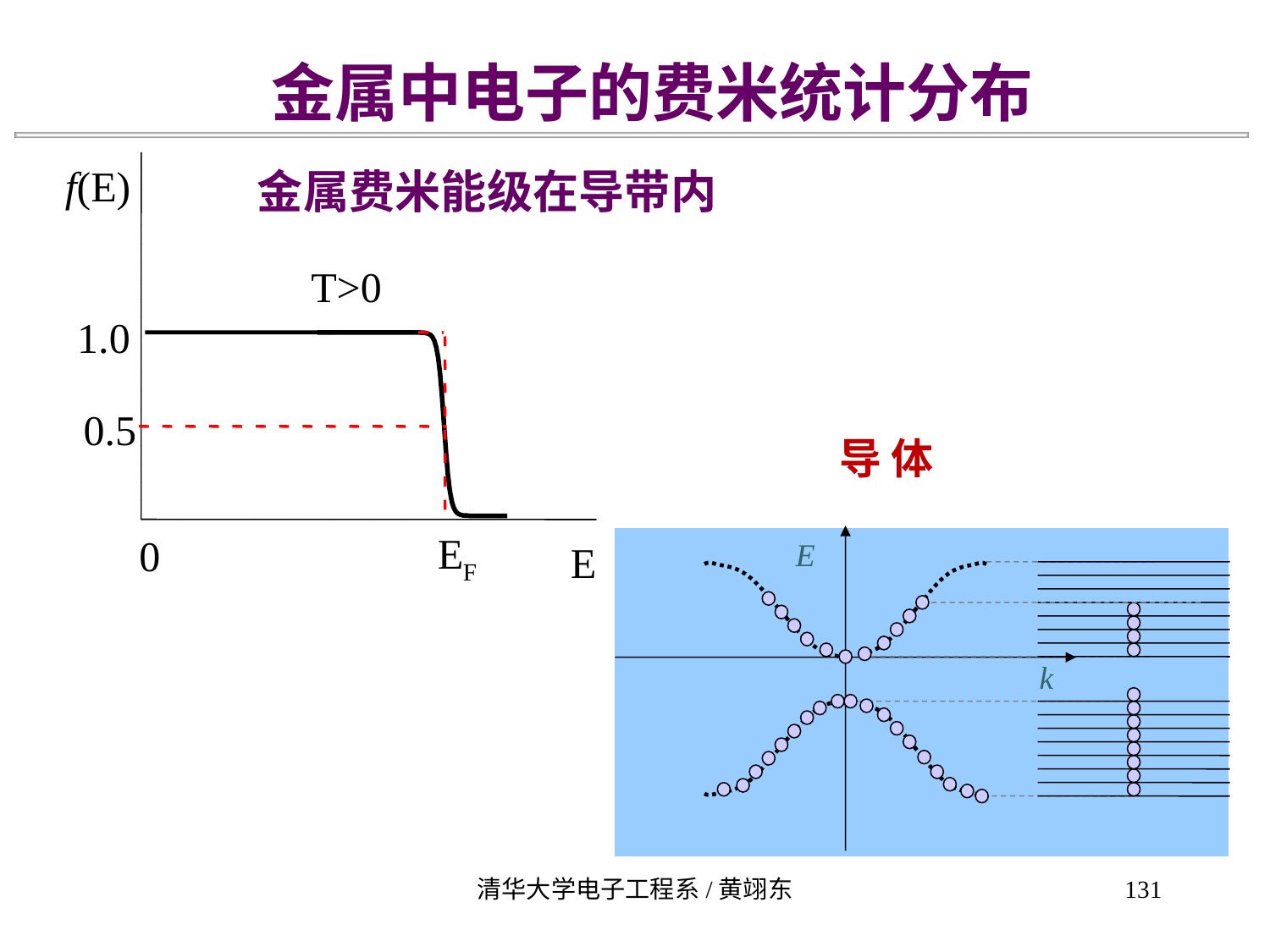

金属中电子的费米统计分布

f
(E)

T>0

1.0

0.5

E
0
E
F
金属费米能级在导带内
导 体

E
k
清华大学电子工程系/黄翊东
131